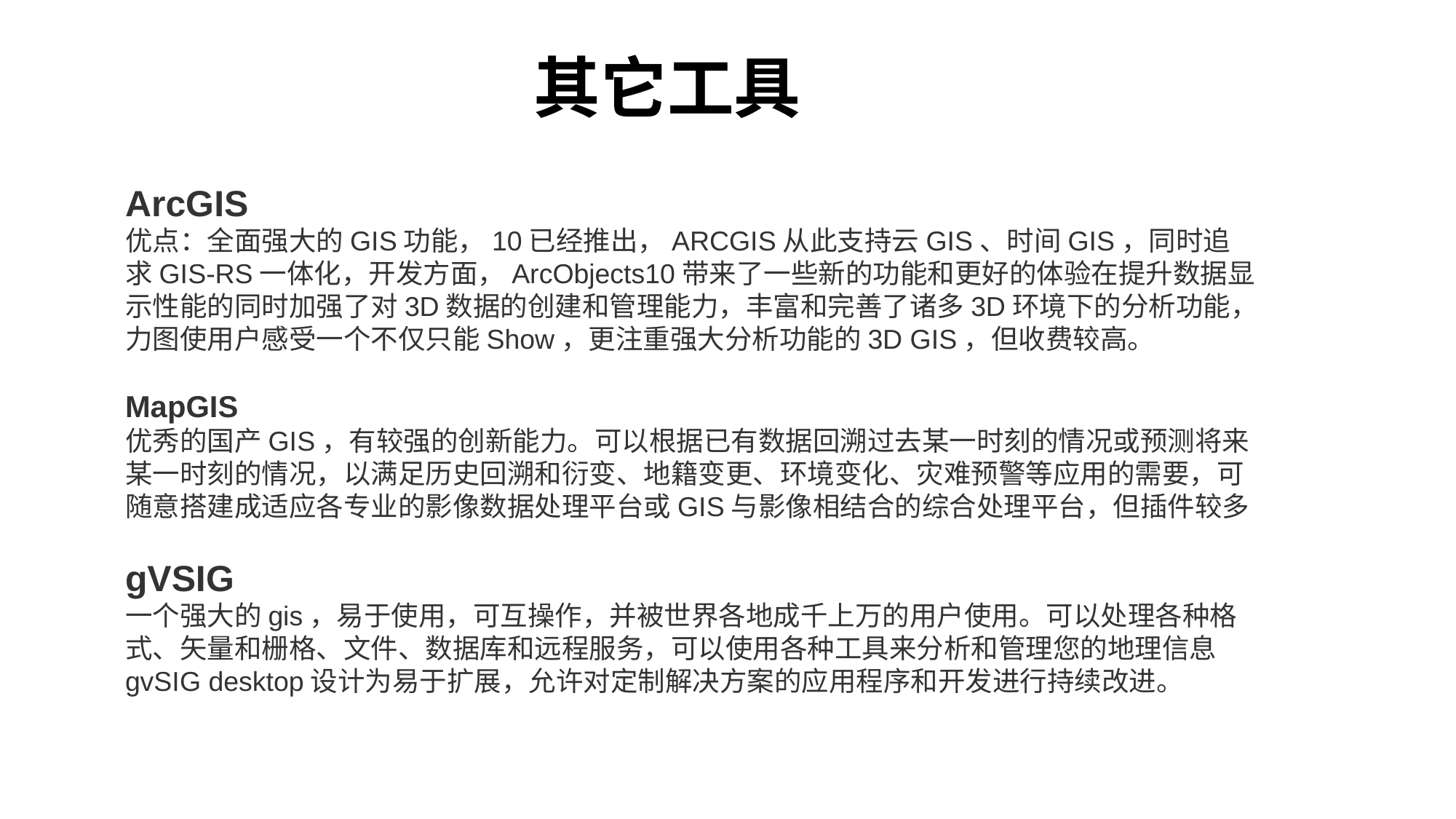

其它工具
ArcGIS
优点：全面强大的GIS功能，10已经推出，ARCGIS从此支持云GIS、时间GIS，同时追求GIS-RS一体化，开发方面，ArcObjects10带来了一些新的功能和更好的体验在提升数据显示性能的同时加强了对3D数据的创建和管理能力，丰富和完善了诸多3D环境下的分析功能，力图使用户感受一个不仅只能Show，更注重强大分析功能的3D GIS，但收费较高。

MapGIS
优秀的国产GIS，有较强的创新能力。可以根据已有数据回溯过去某一时刻的情况或预测将来某一时刻的情况，以满足历史回溯和衍变、地籍变更、环境变化、灾难预警等应用的需要，可随意搭建成适应各专业的影像数据处理平台或GIS与影像相结合的综合处理平台，但插件较多

gVSIG
一个强大的gis，易于使用，可互操作，并被世界各地成千上万的用户使用。可以处理各种格式、矢量和栅格、文件、数据库和远程服务，可以使用各种工具来分析和管理您的地理信息gvSIG desktop设计为易于扩展，允许对定制解决方案的应用程序和开发进行持续改进。